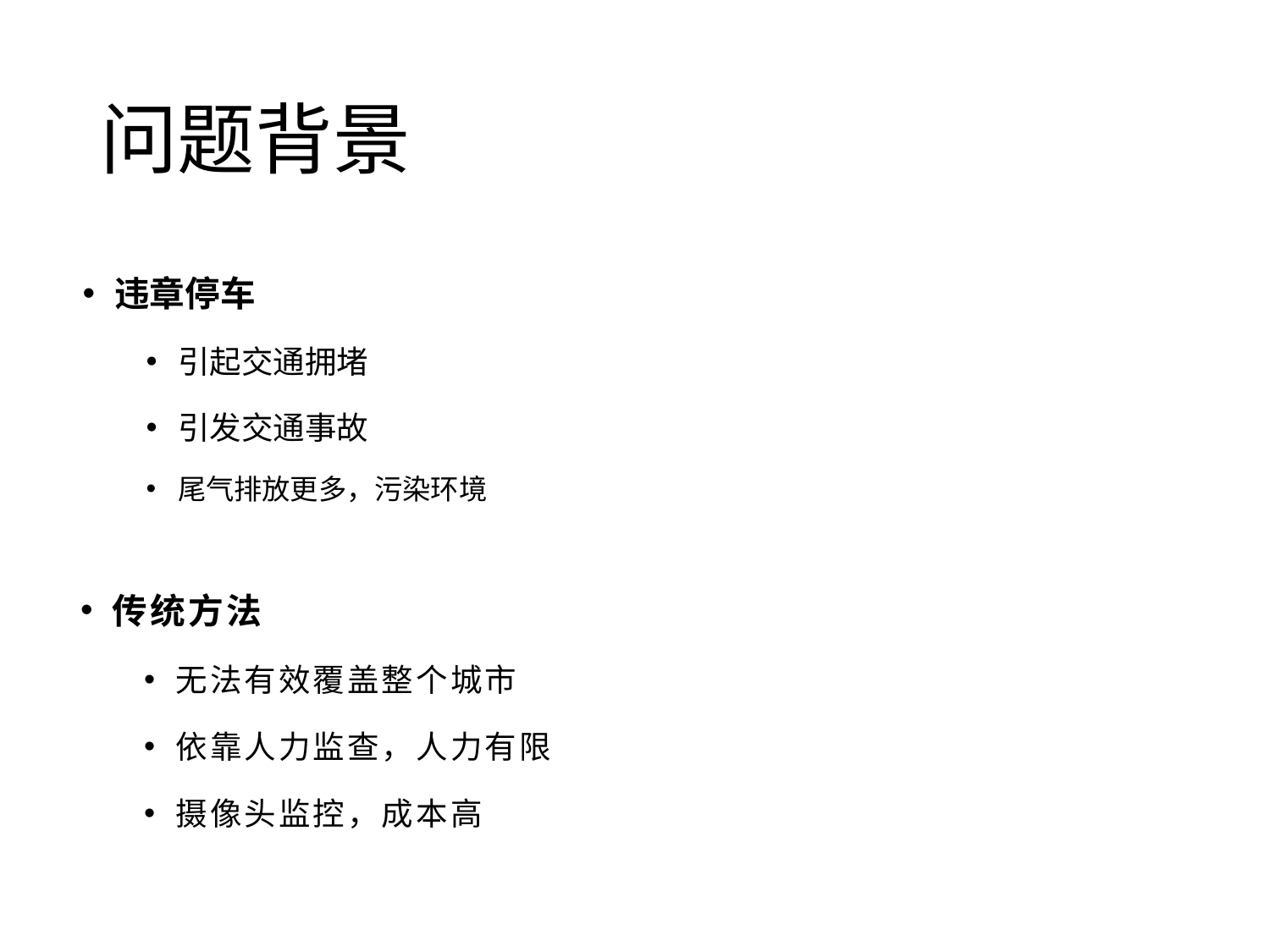

# 问题背景
违章停车
引起交通拥堵
引发交通事故
尾气排放更多，污染环境
传统方法
无法有效覆盖整个城市
依靠人力监查，人力有限
摄像头监控，成本高